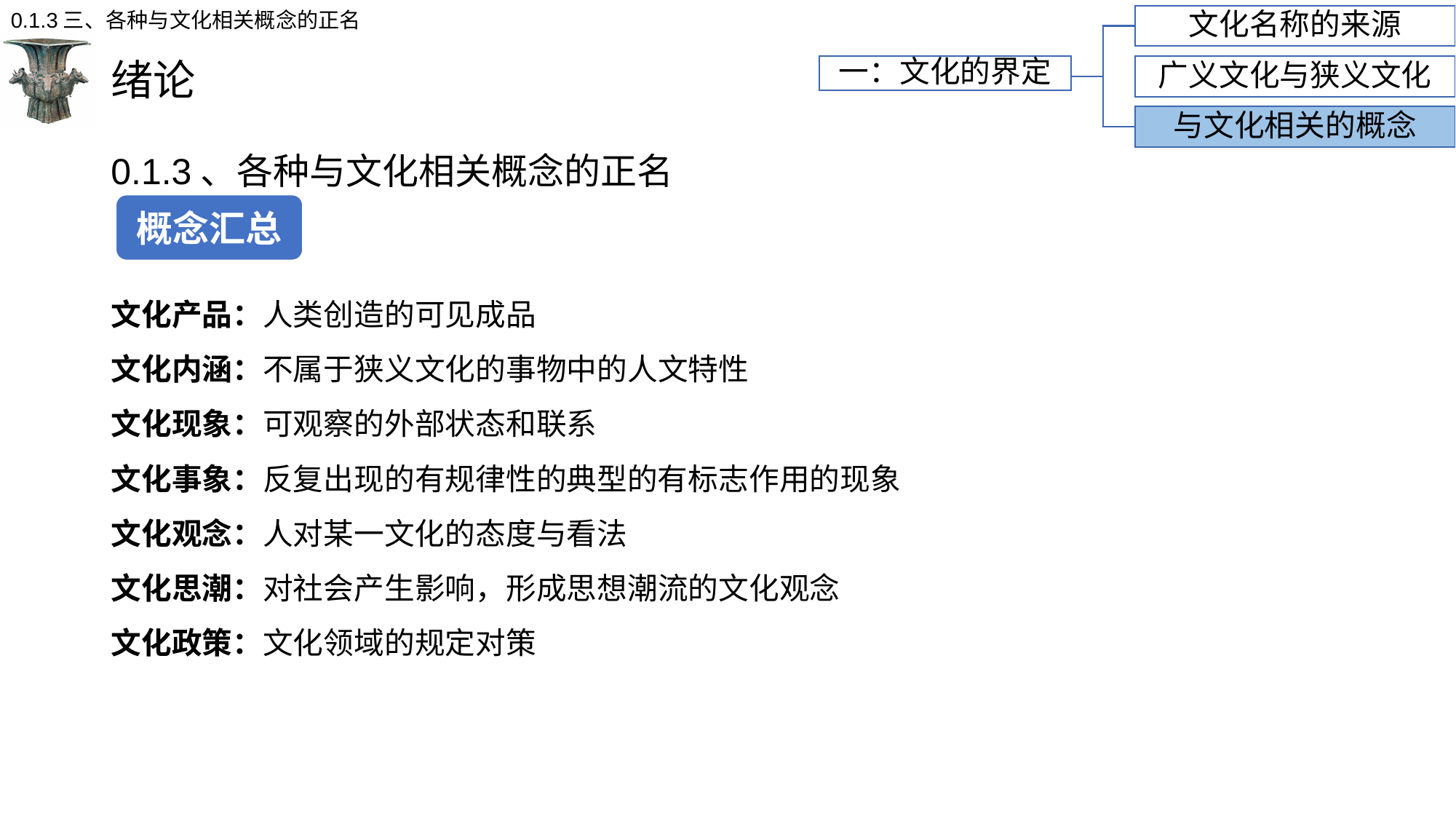

0.1.3三、各种与文化相关概念的正名
文化名称的来源

# 绪论
一：文化的界定
广义文化与狭义文化

与文化相关的概念
0.1.3、各种与文化相关概念的正名
概念汇总
文化产品：人类创造的可见成品
文化内涵：不属于狭义文化的事物中的人文特性
文化现象：可观察的外部状态和联系
文化事象：反复出现的有规律性的典型的有标志作用的现象
文化观念：人对某一文化的态度与看法
文化思潮：对社会产生影响，形成思想潮流的文化观念
文化政策：文化领域的规定对策
57